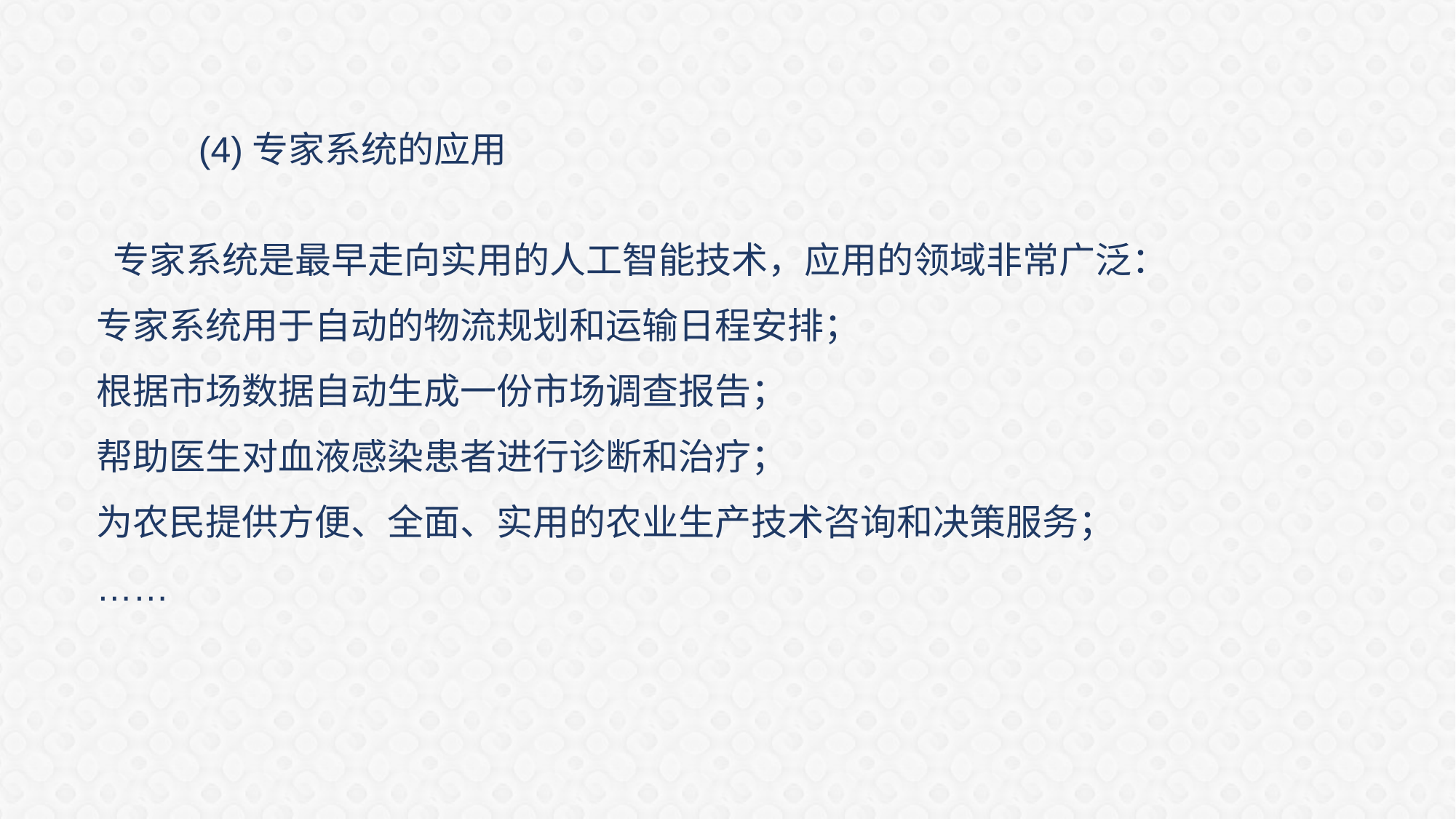

(4)专家系统的应用
 专家系统是最早走向实用的人工智能技术，应用的领域非常广泛：
专家系统用于自动的物流规划和运输日程安排；
根据市场数据自动生成一份市场调查报告；
帮助医生对血液感染患者进行诊断和治疗；
为农民提供方便、全面、实用的农业生产技术咨询和决策服务；
……